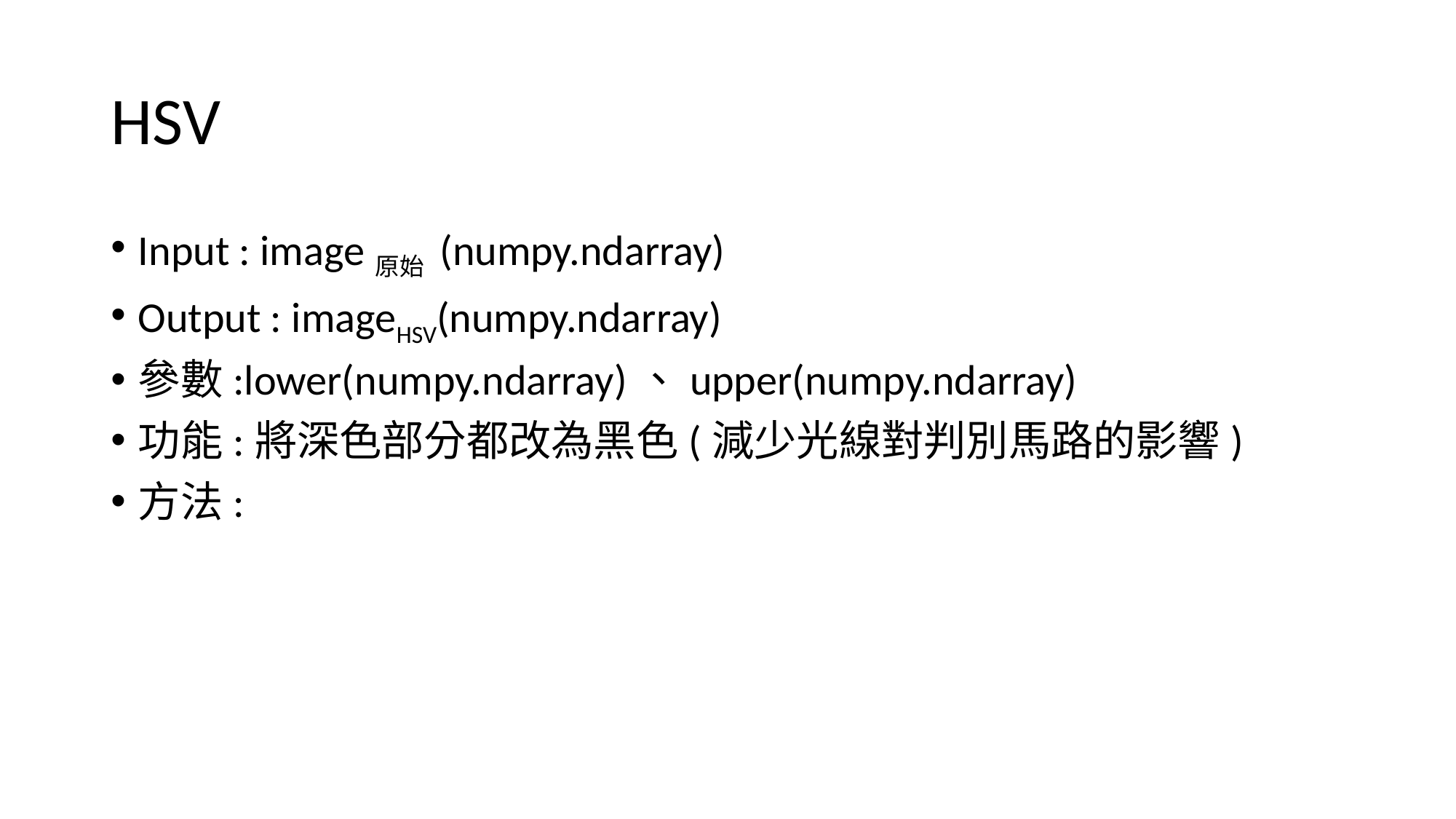

# HSV
Input : image原始 (numpy.ndarray)
Output : imageHSV(numpy.ndarray)
參數:lower(numpy.ndarray)、upper(numpy.ndarray)
功能:將深色部分都改為黑色(減少光線對判別馬路的影響)
方法: